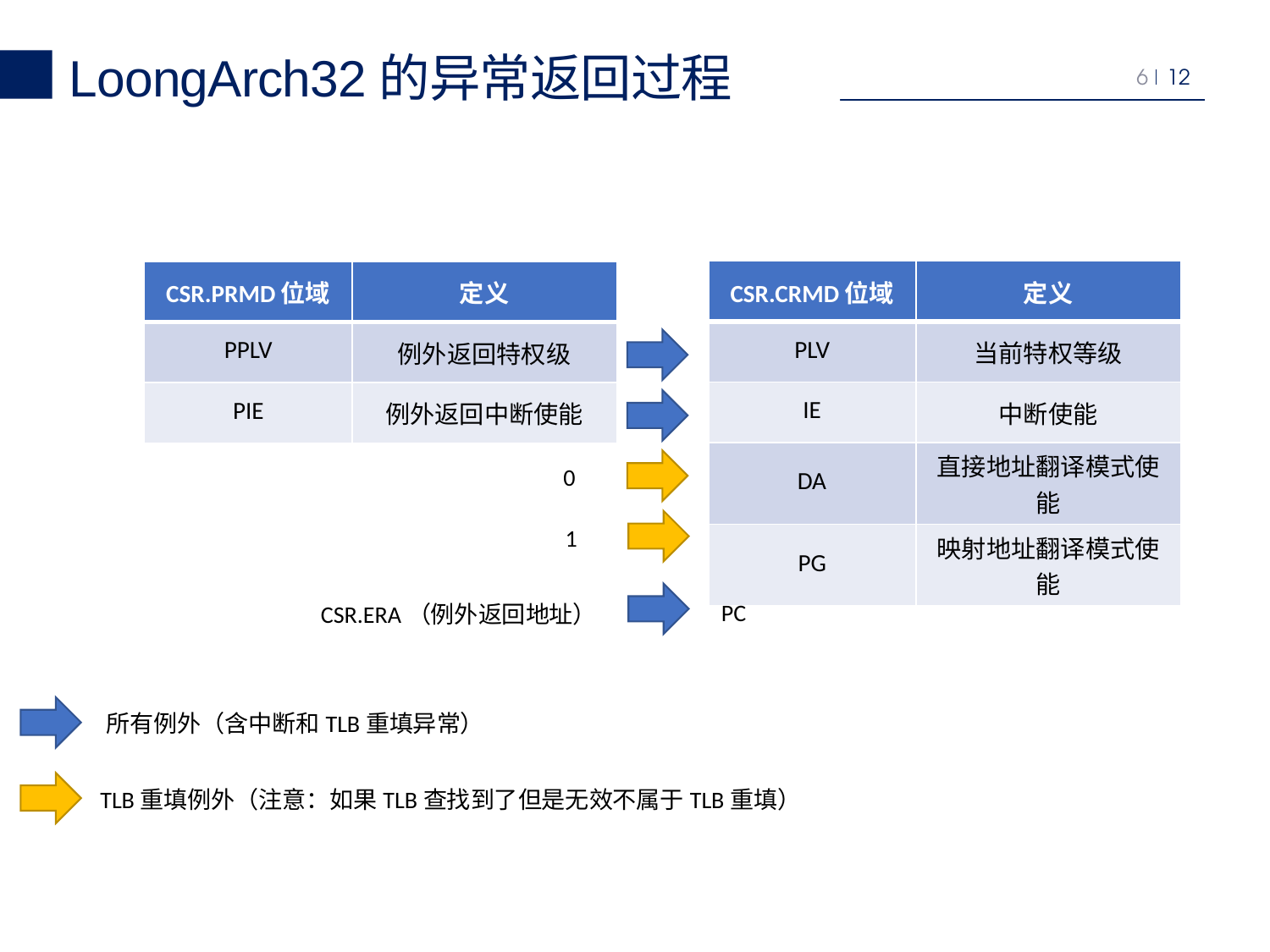

LoongArch32的异常返回过程

6

| CSR.CRMD位域 | 定义 |
| --- | --- |
| PLV | 当前特权等级 |
| IE | 中断使能 |
| DA | 直接地址翻译模式使能 |
| PG | 映射地址翻译模式使能 |
| CSR.PRMD位域 | 定义 |
| --- | --- |
| PPLV | 例外返回特权级 |
| PIE | 例外返回中断使能 |

0

1

PC
CSR.ERA（例外返回地址）

所有例外（含中断和TLB重填异常）

TLB重填例外（注意：如果TLB查找到了但是无效不属于TLB重填）